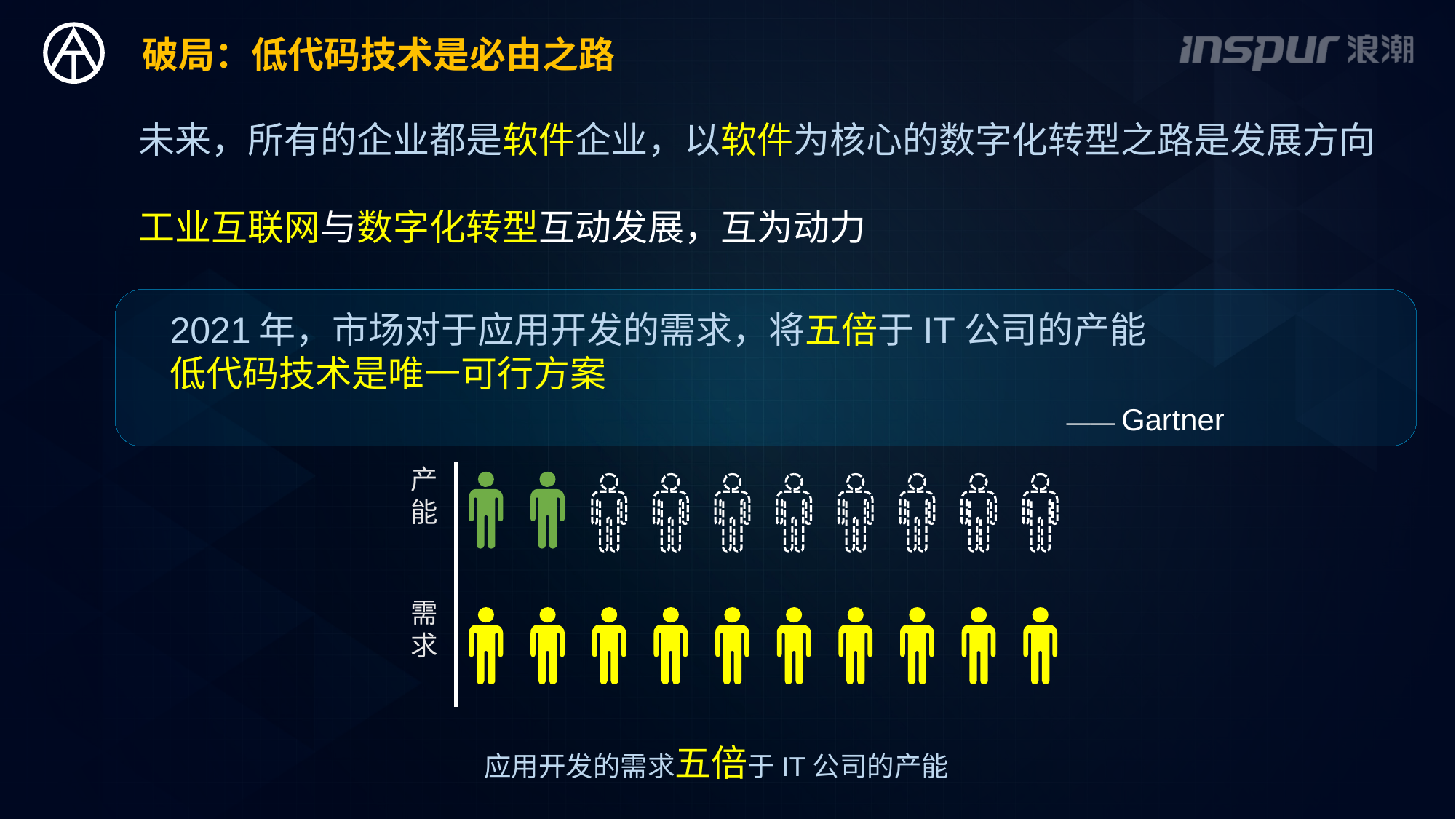

破局：低代码技术是必由之路
未来，所有的企业都是软件企业，以软件为核心的数字化转型之路是发展方向

工业互联网与数字化转型互动发展，互为动力

2021年，市场对于应用开发的需求，将五倍于IT公司的产能
低代码技术是唯一可行方案
                                                                                        —— Gartner
产
能
需
求

应用开发的需求五倍于IT公司的产能